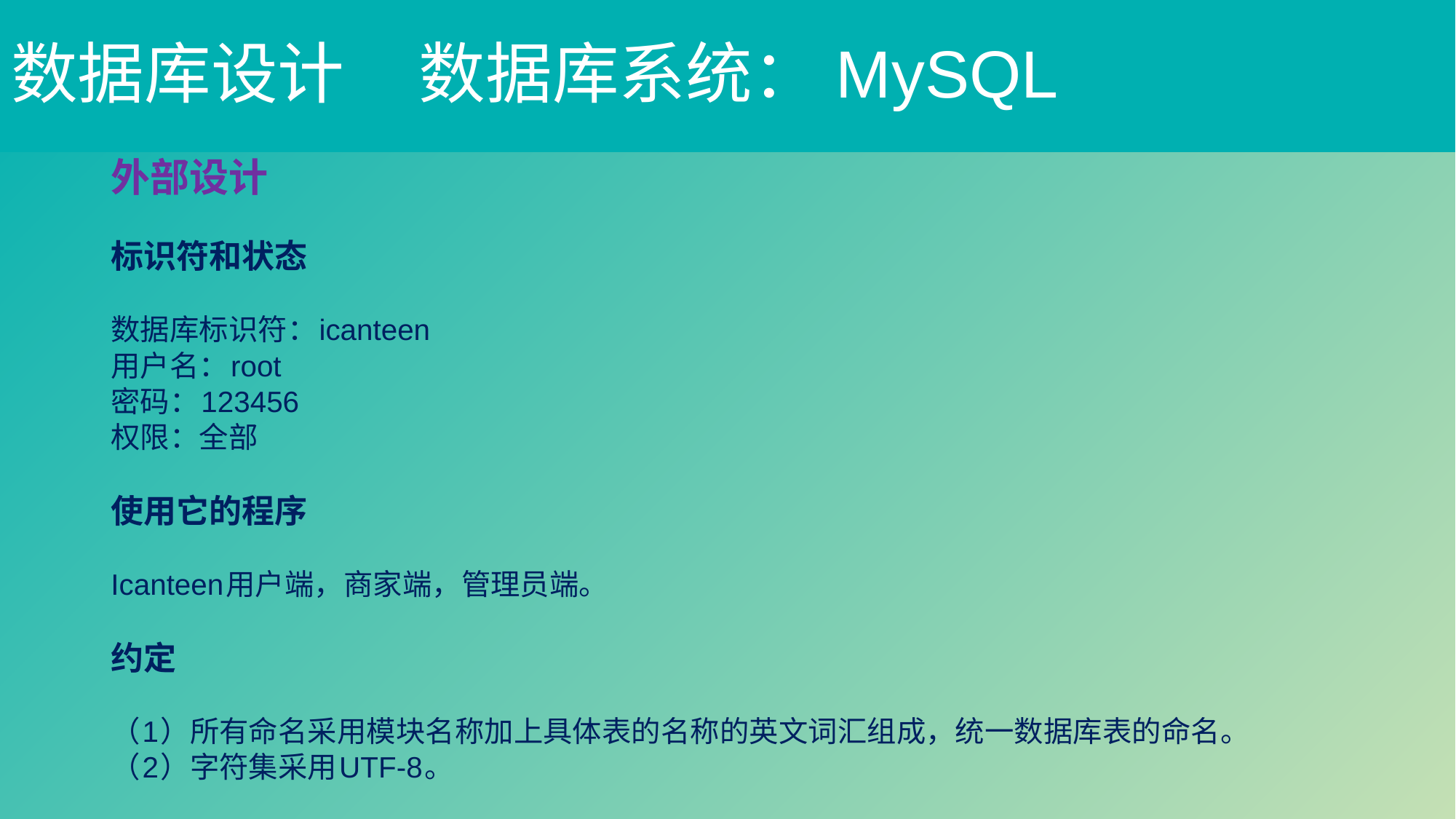

# 数据库设计     数据库系统：MySQL
外部设计

标识符和状态

数据库标识符：icanteen
用户名：root
密码：123456
权限：全部

使用它的程序

Icanteen用户端，商家端，管理员端。

约定

（1）所有命名采用模块名称加上具体表的名称的英文词汇组成，统一数据库表的命名。
（2）字符集采用UTF-8。